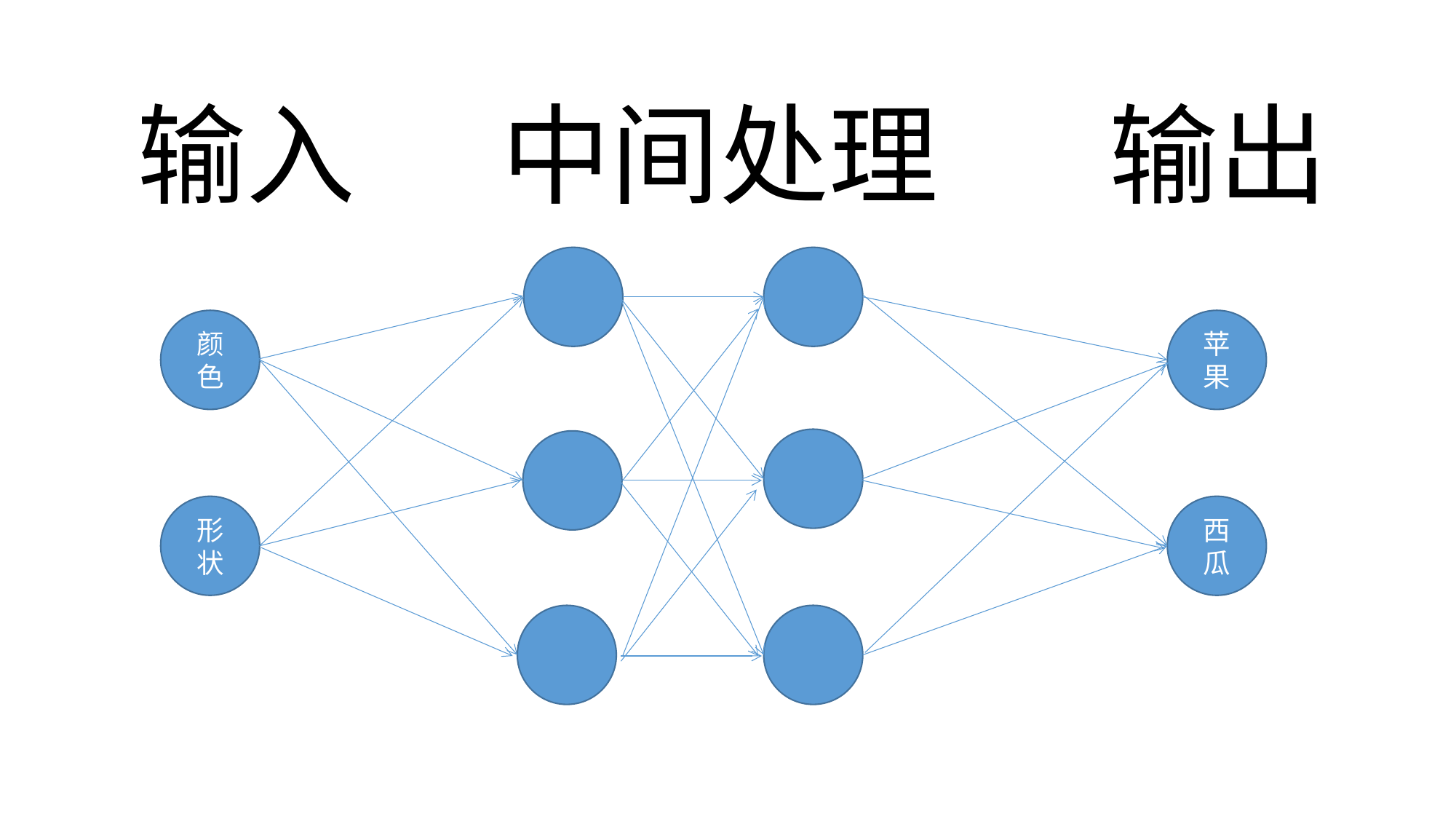

输入      中间处理       输出

颜色
苹果

形状
西瓜